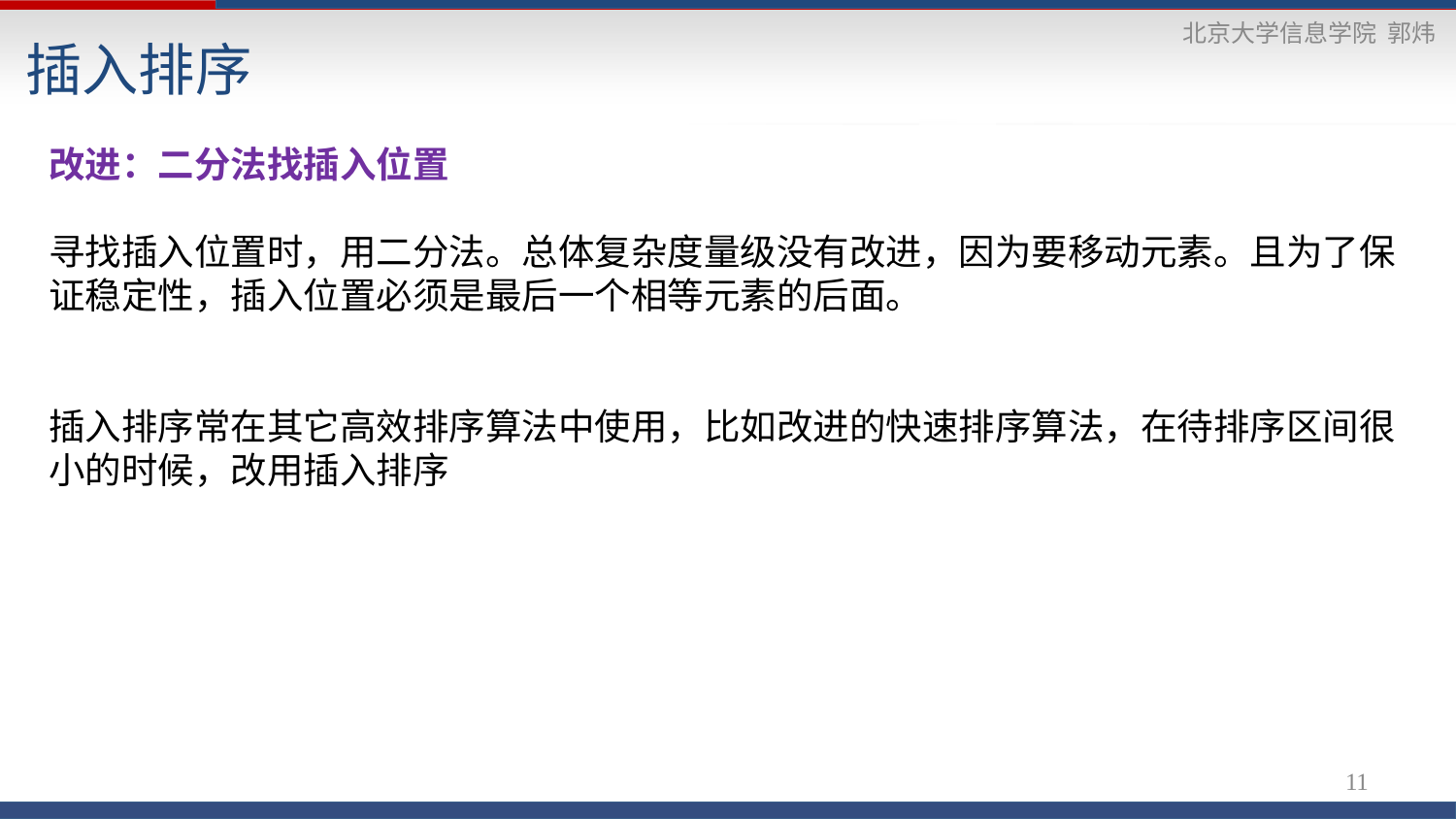

插入排序
改进：二分法找插入位置

寻找插入位置时，用二分法。总体复杂度量级没有改进，因为要移动元素。且为了保证稳定性，插入位置必须是最后一个相等元素的后面。

插入排序常在其它高效排序算法中使用，比如改进的快速排序算法，在待排序区间很小的时候，改用插入排序
11